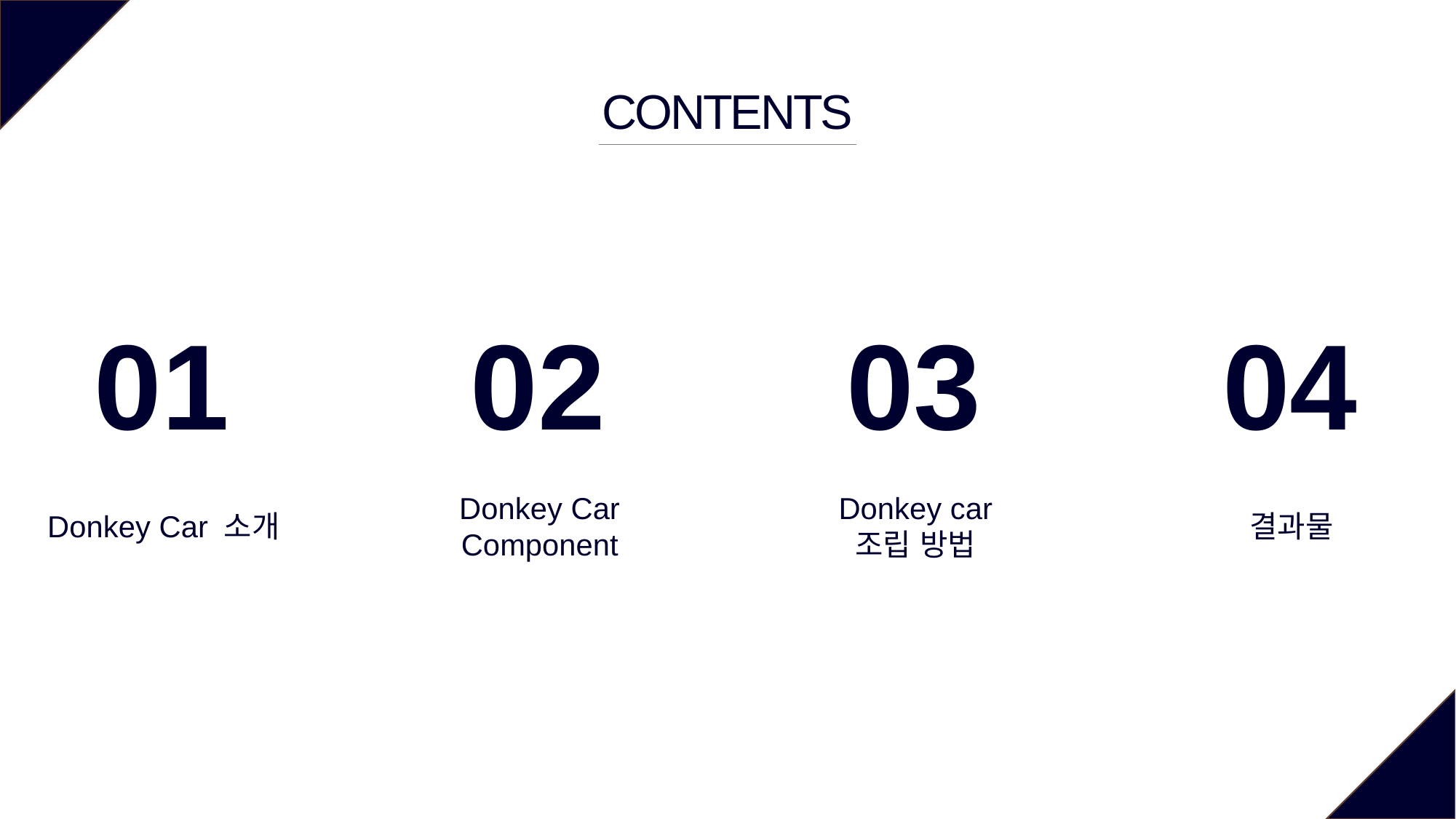

CONTENTS
01
02
03
04
Donkey car
조립 방법
Donkey Car
Component
Donkey Car 소개
결과물